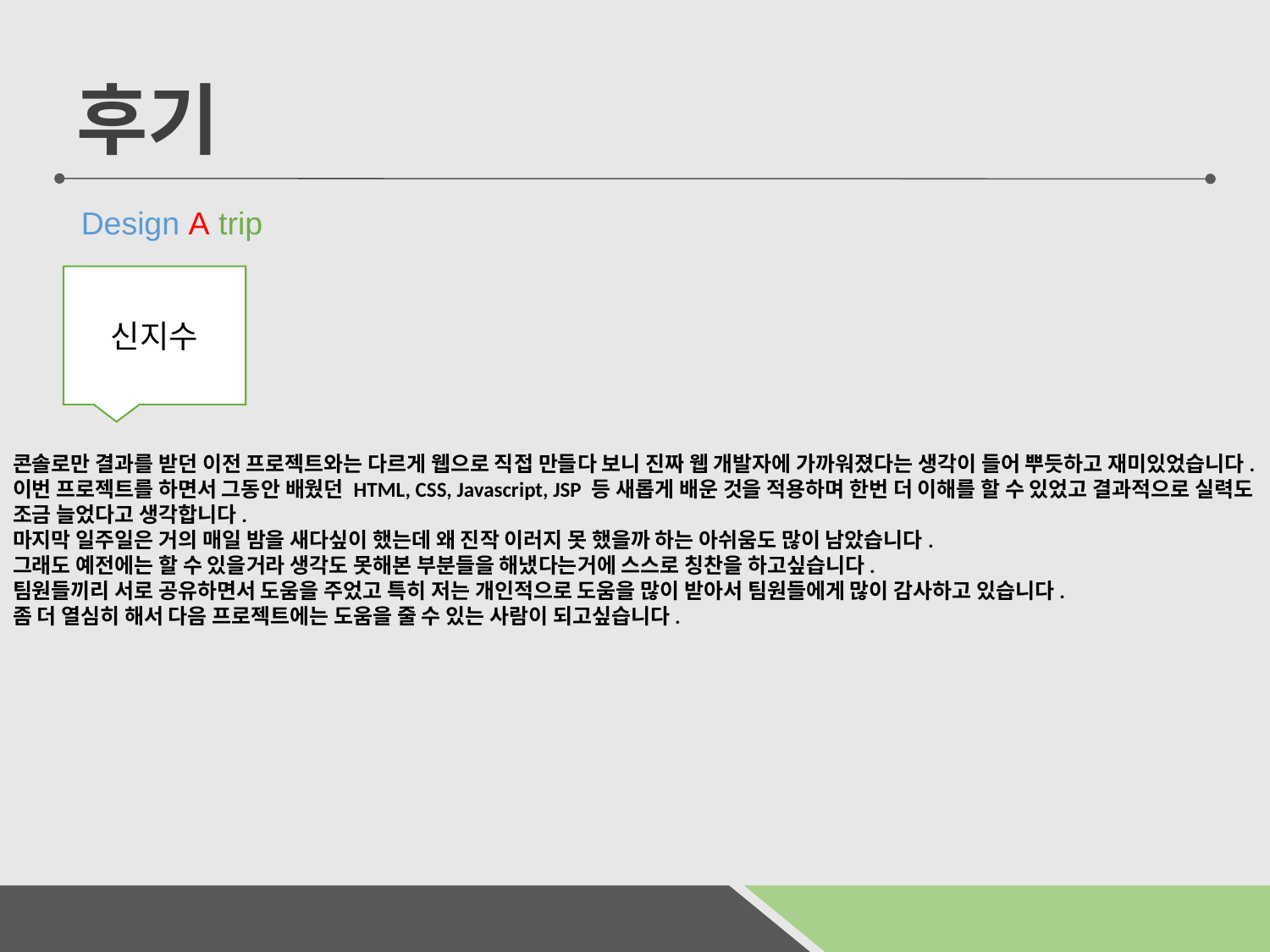

콘솔로만 결과를 받던 이전 프로젝트와는 다르게 웹으로 직접 만들다 보니 진짜 웹 개발자에 가까워졌다는 생각이 들어 뿌듯하고 재미있었습니다.
이번 프로젝트를 하면서 그동안 배웠던 HTML, CSS, Javascript, JSP 등 새롭게 배운 것을 적용하며 한번 더 이해를 할 수 있었고 결과적으로 실력도 조금 늘었다고 생각합니다.
마지막 일주일은 거의 매일 밤을 새다싶이 했는데 왜 진작 이러지 못 했을까 하는 아쉬움도 많이 남았습니다.
그래도 예전에는 할 수 있을거라 생각도 못해본 부분들을 해냈다는거에 스스로 칭찬을 하고싶습니다.
팀원들끼리 서로 공유하면서 도움을 주었고 특히 저는 개인적으로 도움을 많이 받아서 팀원들에게 많이 감사하고 있습니다.
좀 더 열심히 해서 다음 프로젝트에는 도움을 줄 수 있는 사람이 되고싶습니다.
후기
 Design A trip
신지수